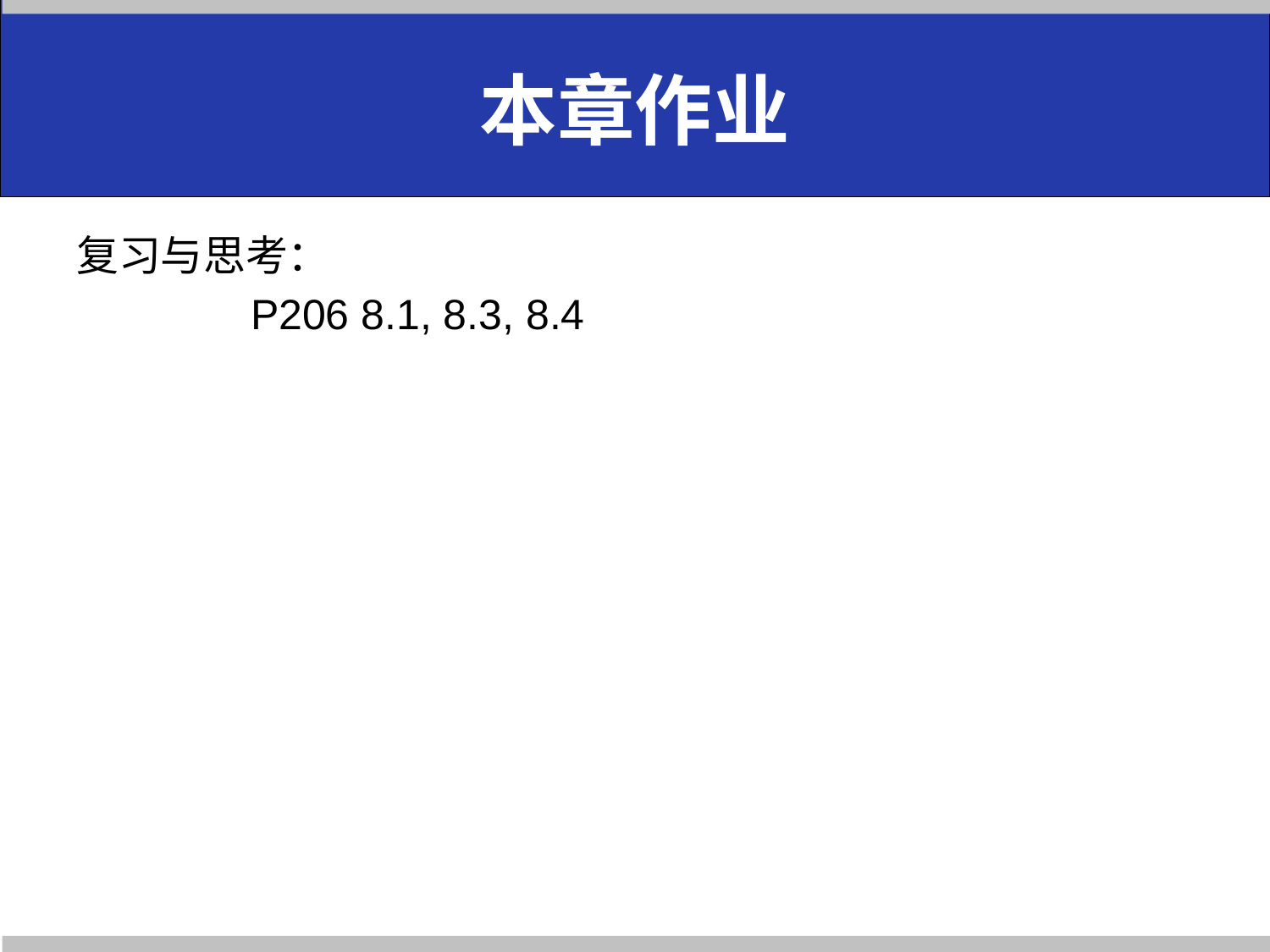

# 本章作业
复习与思考：
		P206 8.1, 8.3, 8.4